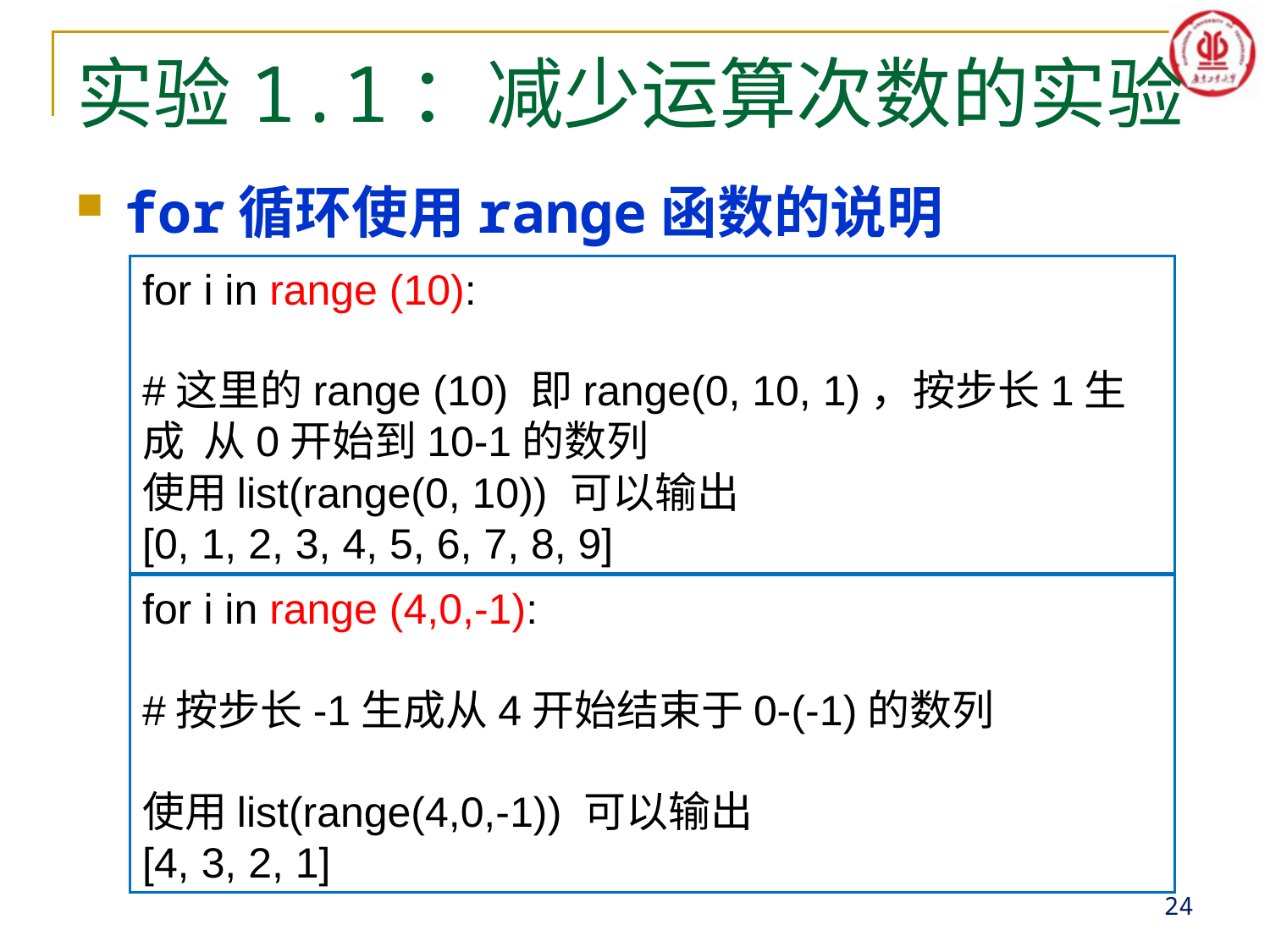

# 实验1.1：减少运算次数的实验
for循环使用range函数的说明

for i in range (10):

#这里的range (10) 即range(0, 10, 1)，按步长1生成  从0开始到10-1的数列
使用list(range(0, 10)) 可以输出
[0, 1, 2, 3, 4, 5, 6, 7, 8, 9]
for i in range (4,0,-1):

#按步长-1生成从4开始结束于0-(-1)的数列

使用list(range(4,0,-1)) 可以输出
[4, 3, 2, 1]
24